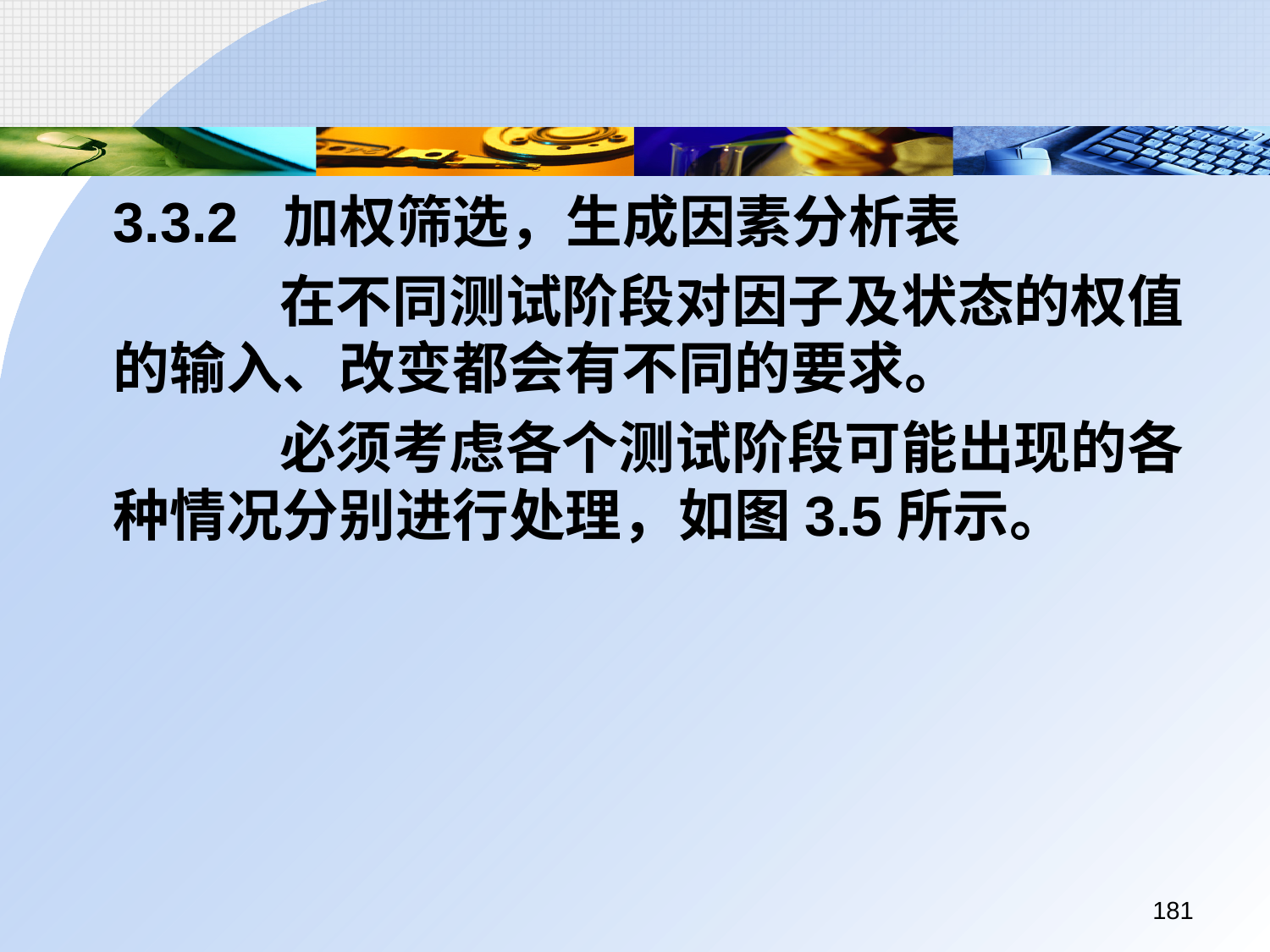

3.3.2  加权筛选，生成因素分析表
		  在不同测试阶段对因子及状态的权值的输入、改变都会有不同的要求。
		  必须考虑各个测试阶段可能出现的各种情况分别进行处理，如图3.5所示。

181